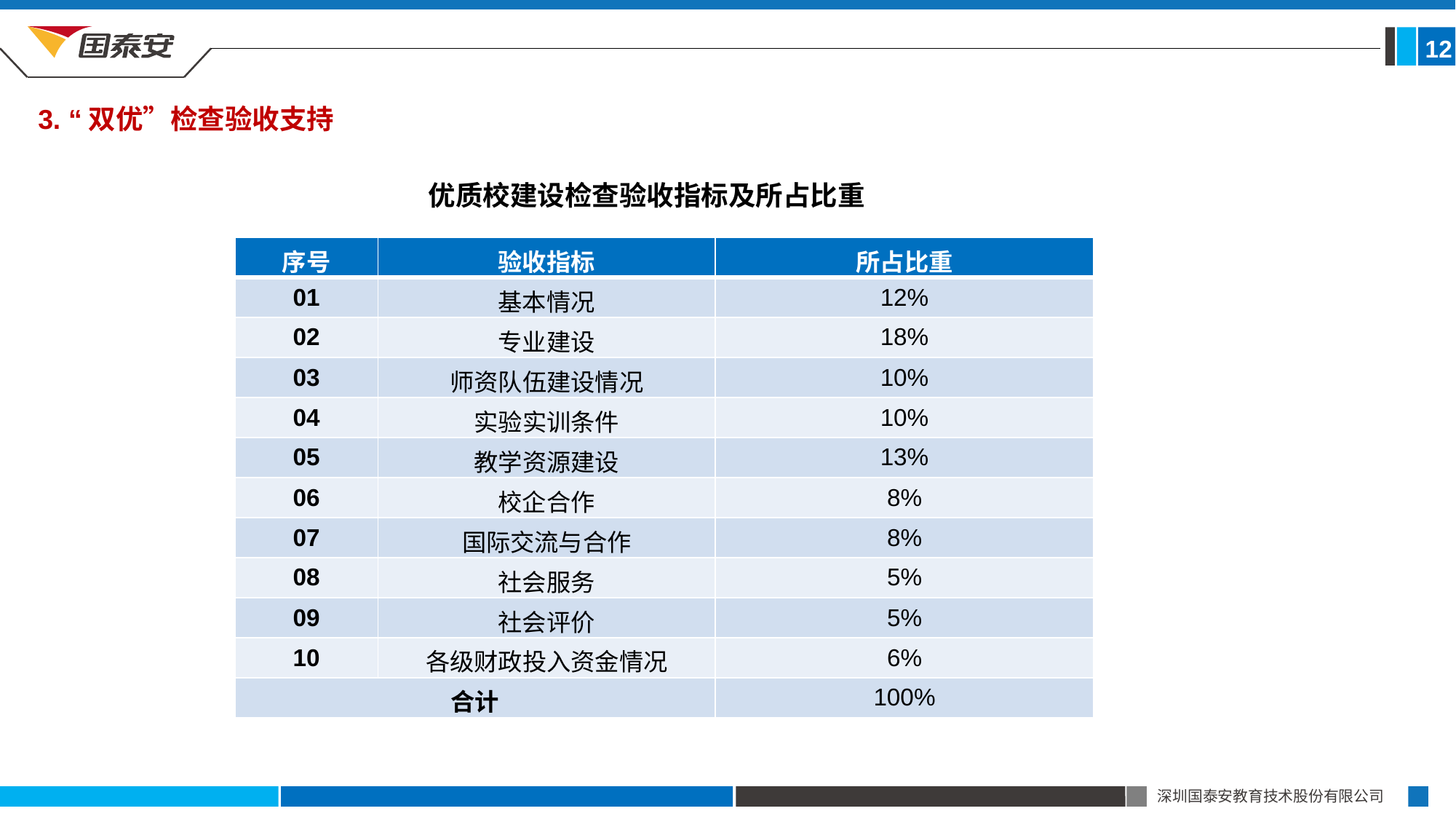

12
3. “双优”检查验收支持
优质校建设检查验收指标及所占比重
| 序号 | 验收指标 | 所占比重 |
| --- | --- | --- |
| 01 | 基本情况 | 12% |
| 02 | 专业建设 | 18% |
| 03 | 师资队伍建设情况 | 10% |
| 04 | 实验实训条件 | 10% |
| 05 | 教学资源建设 | 13% |
| 06 | 校企合作 | 8% |
| 07 | 国际交流与合作 | 8% |
| 08 | 社会服务 | 5% |
| 09 | 社会评价 | 5% |
| 10 | 各级财政投入资金情况 | 6% |
| 合计 |  | 100% |